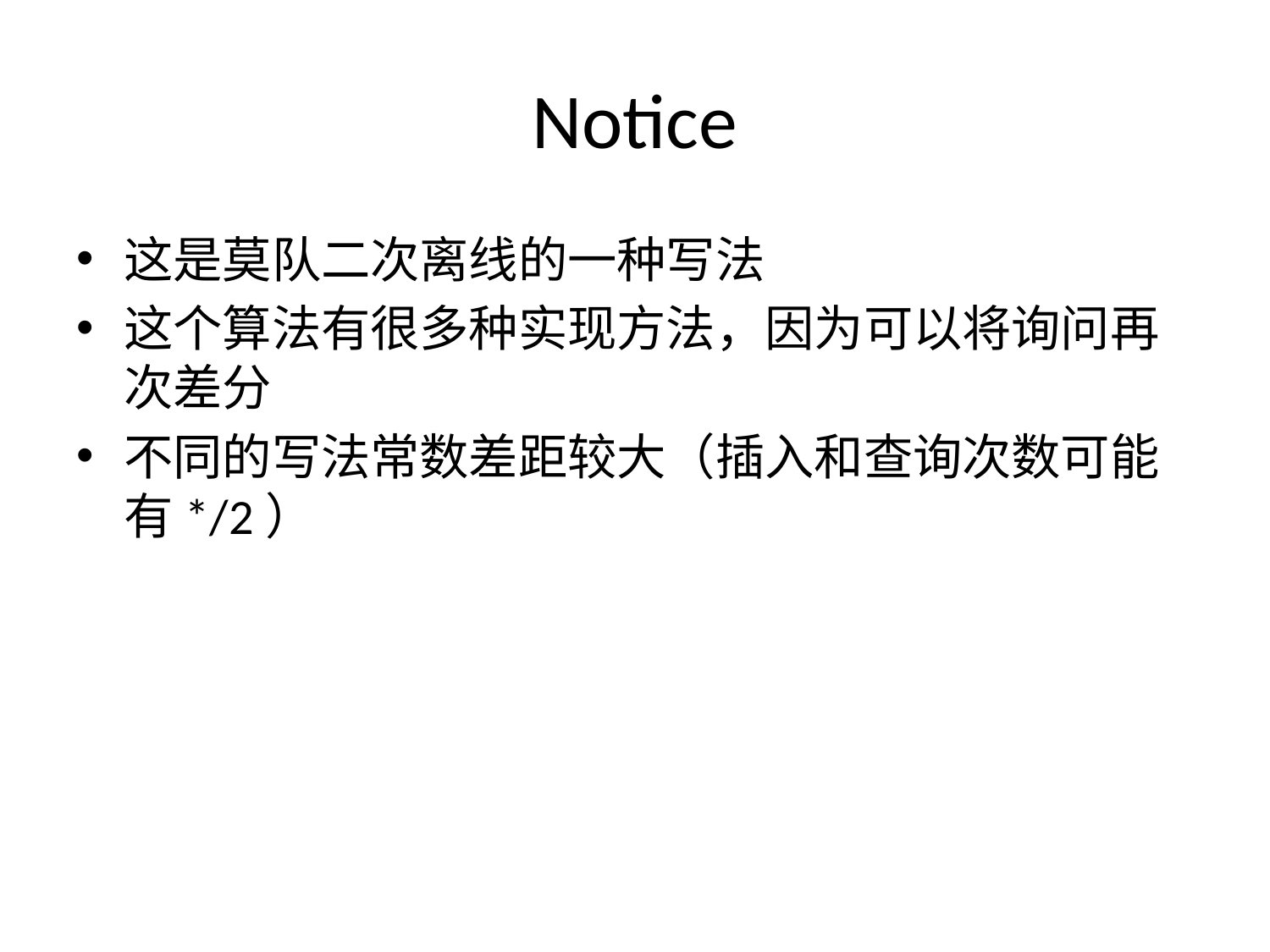

# Notice
这是莫队二次离线的一种写法
这个算法有很多种实现方法，因为可以将询问再次差分
不同的写法常数差距较大（插入和查询次数可能有*/2）